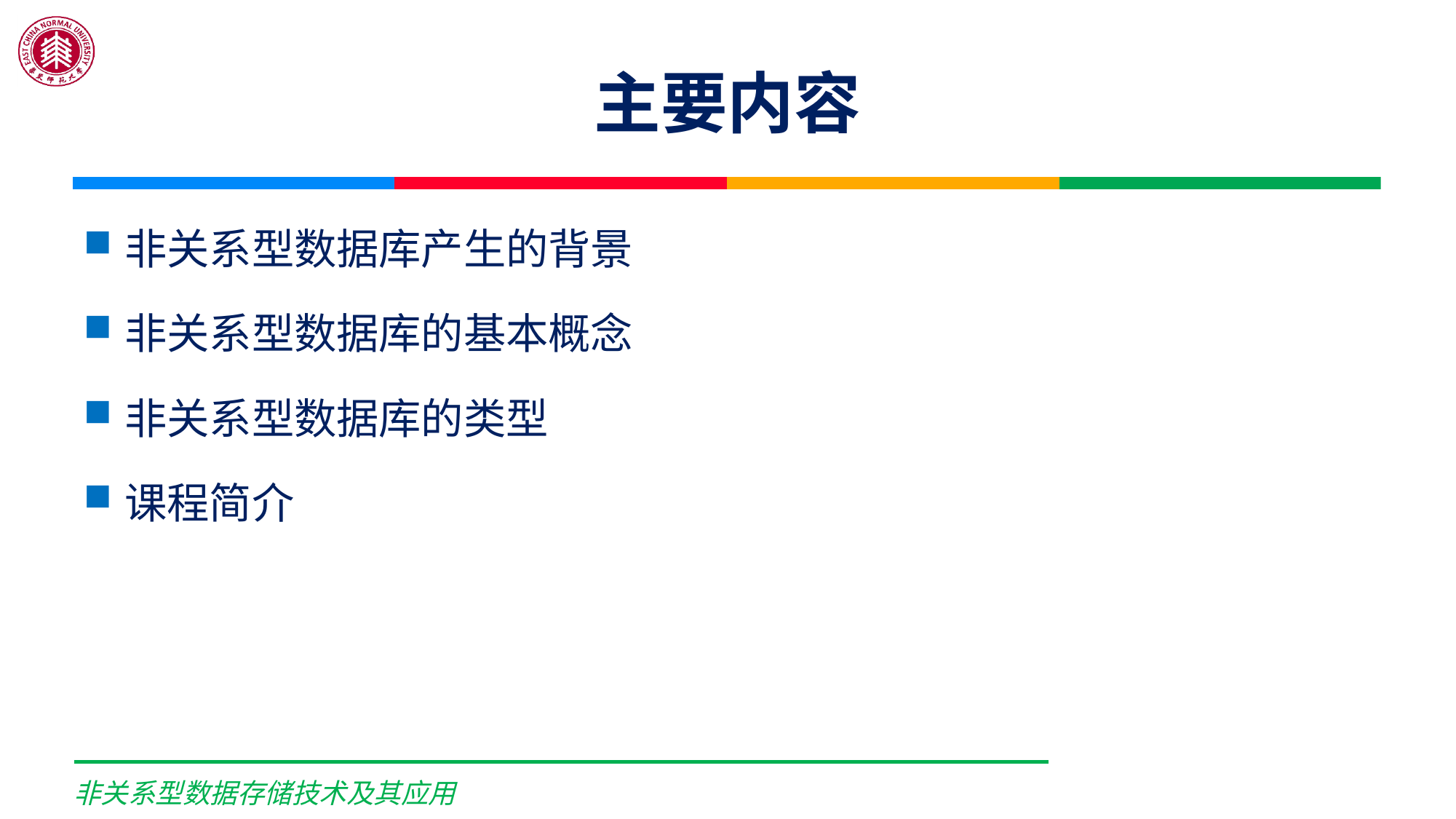

# 主要内容
非关系型数据库产生的背景
非关系型数据库的基本概念
非关系型数据库的类型
课程简介